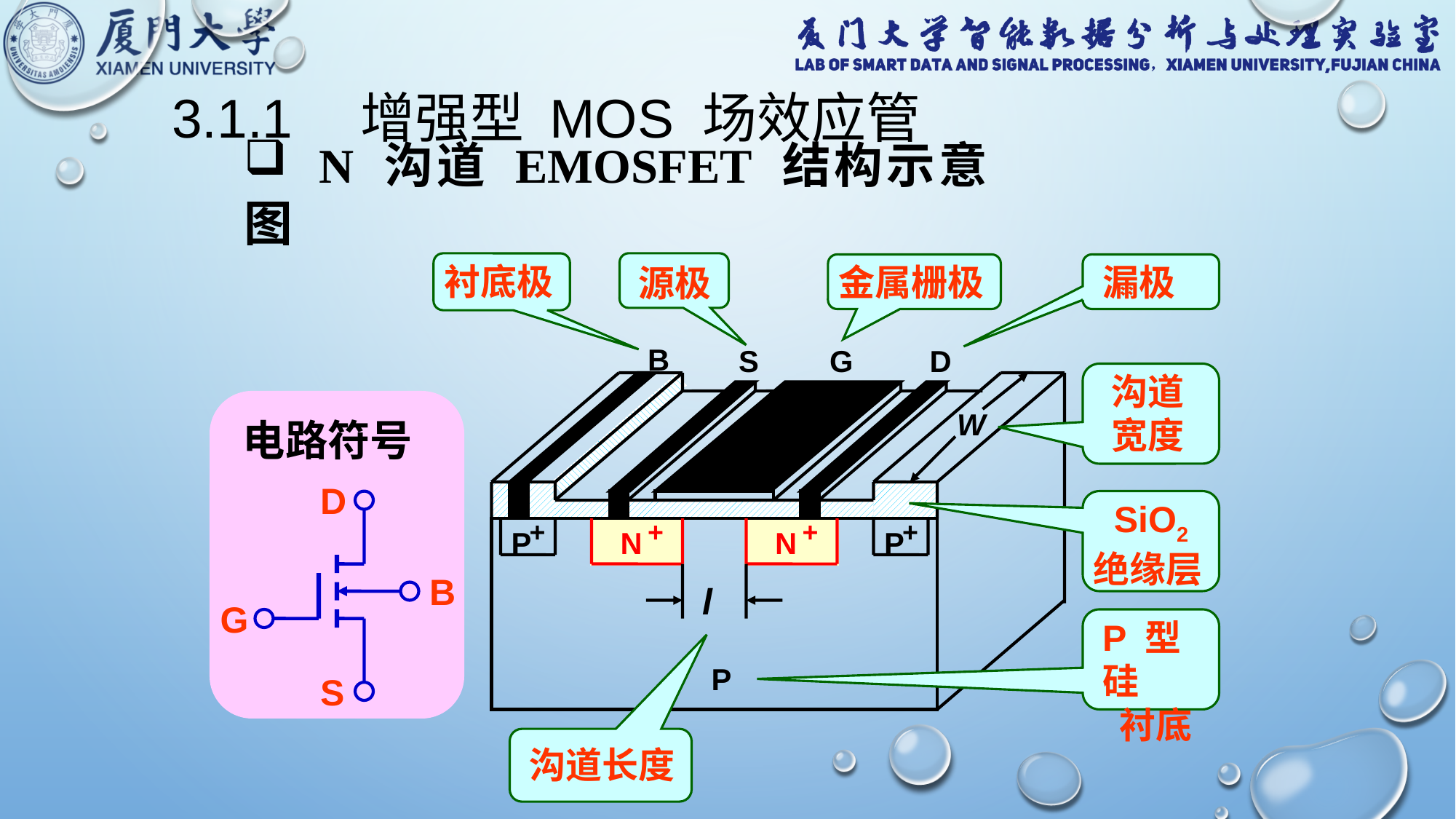

3.1.1　增强型 MOS 场效应管
  N 沟道 EMOSFET 结构示意图

衬底极

源极

金属栅极

漏极
B
S
G
D

+
P
+
N
+
N
+
P

P

沟道宽度

W

电路符号
D

B
G
S

  SiO2
绝缘层

l

沟道长度

P 型硅
 衬底